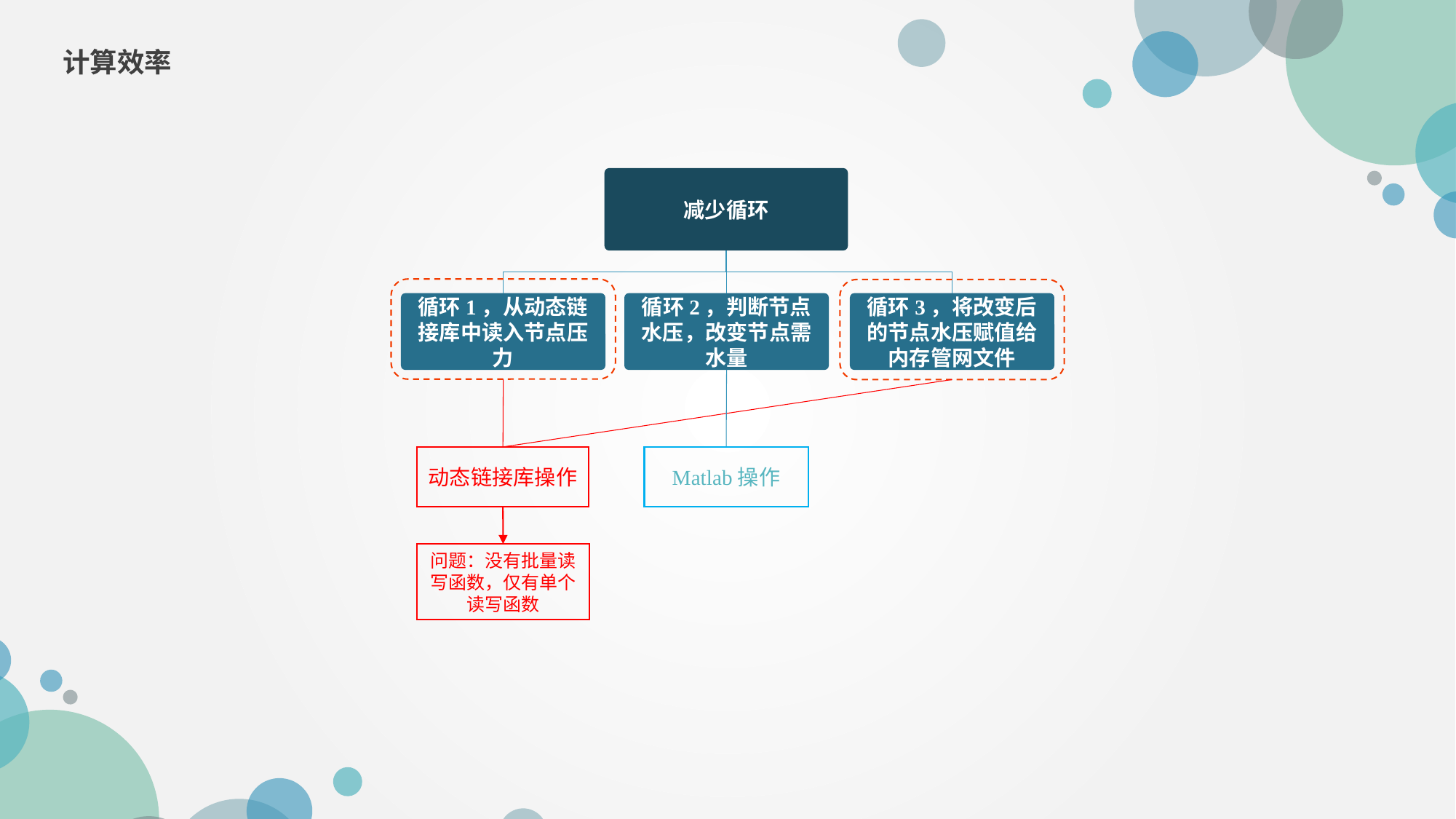

计算效率
减少循环

循环1，从动态链接库中读入节点压力
循环2，判断节点水压，改变节点需水量
循环3，将改变后的节点水压赋值给内存管网文件
动态链接库操作
Matlab操作
问题：没有批量读写函数，仅有单个读写函数